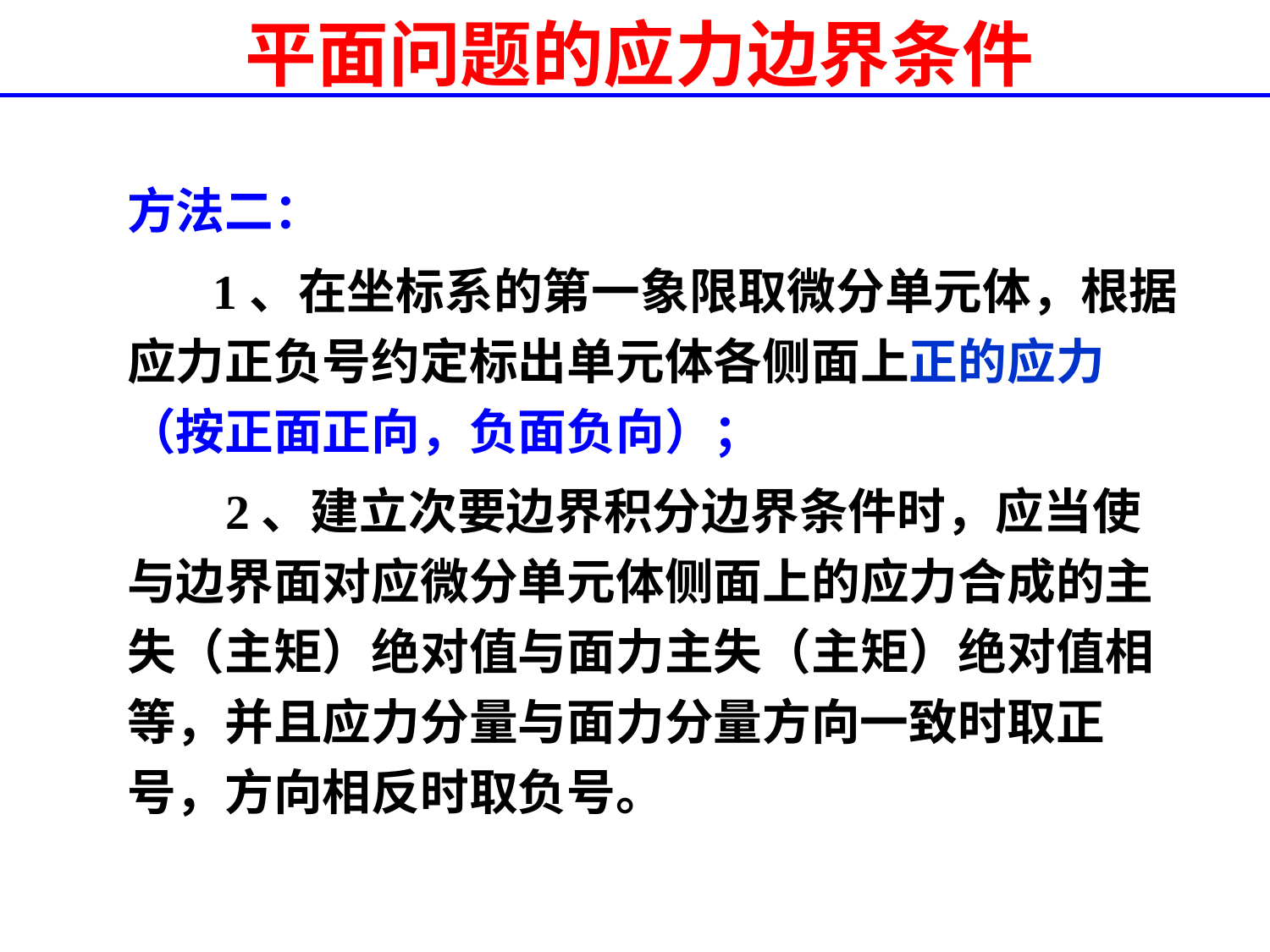

# 平面问题的应力边界条件
方法二：
       1、在坐标系的第一象限取微分单元体，根据应力正负号约定标出单元体各侧面上正的应力（按正面正向，负面负向）；
        2、建立次要边界积分边界条件时，应当使与边界面对应微分单元体侧面上的应力合成的主失（主矩）绝对值与面力主失（主矩）绝对值相等，并且应力分量与面力分量方向一致时取正号，方向相反时取负号。